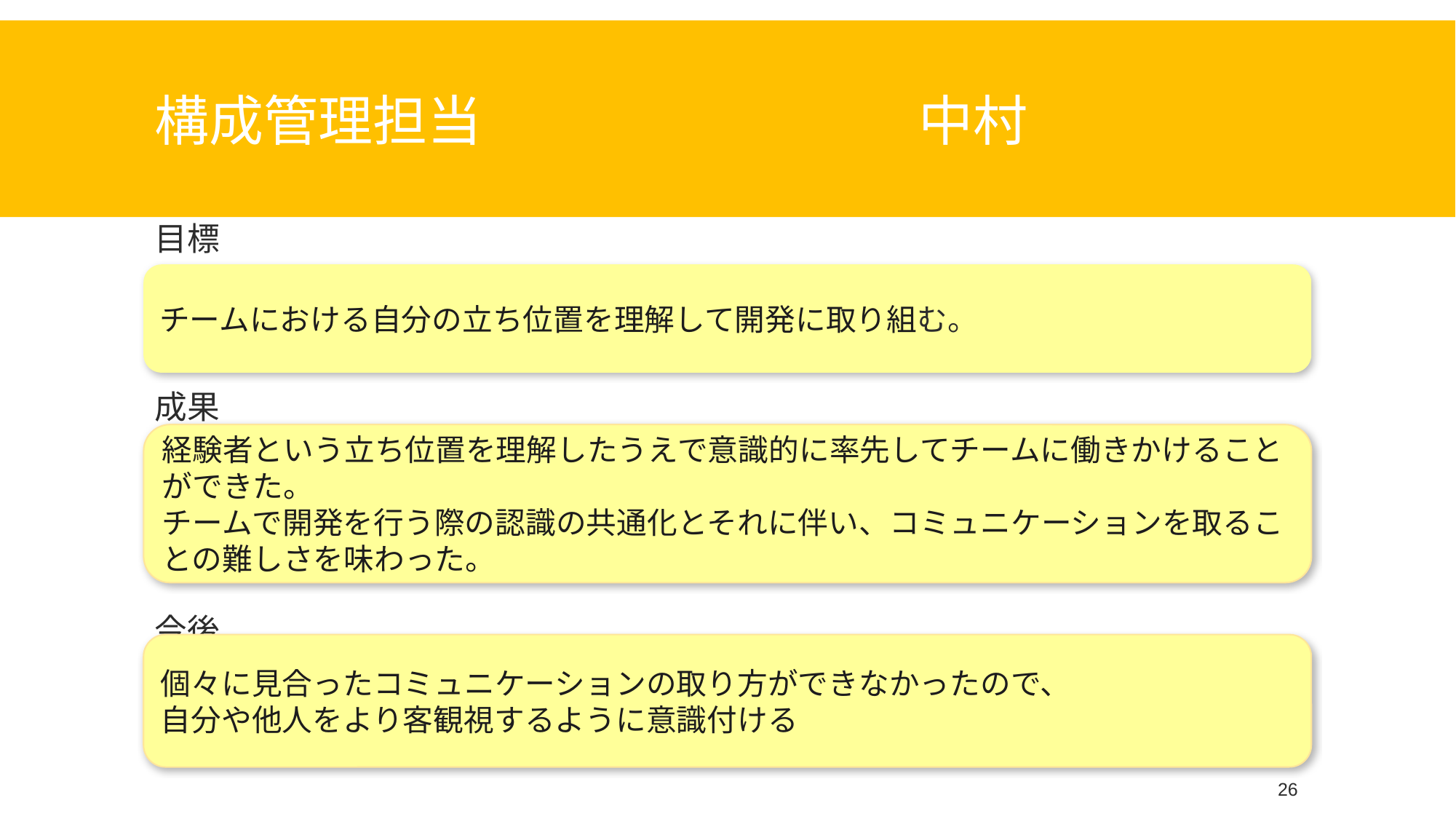

# 構成管理担当　				中村
目標

成果

今後
チームにおける自分の立ち位置を理解して開発に取り組む。
経験者という立ち位置を理解したうえで意識的に率先してチームに働きかけることができた。
チームで開発を行う際の認識の共通化とそれに伴い、コミュニケーションを取ることの難しさを味わった。
個々に見合ったコミュニケーションの取り方ができなかったので、
自分や他人をより客観視するように意識付ける
26